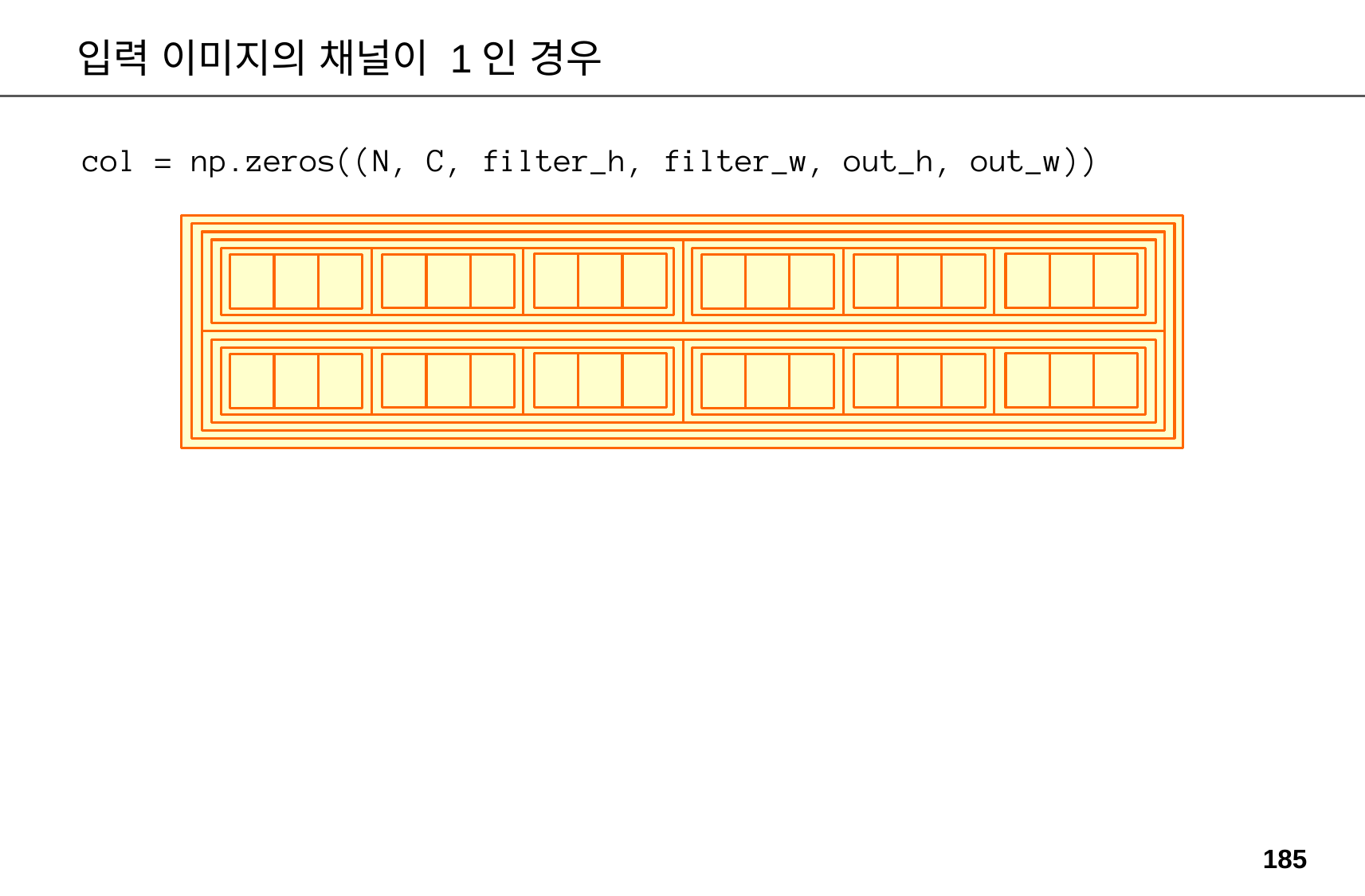

입력 이미지의 채널이 1인 경우
col = np.zeros((N, C, filter_h, filter_w, out_h, out_w))